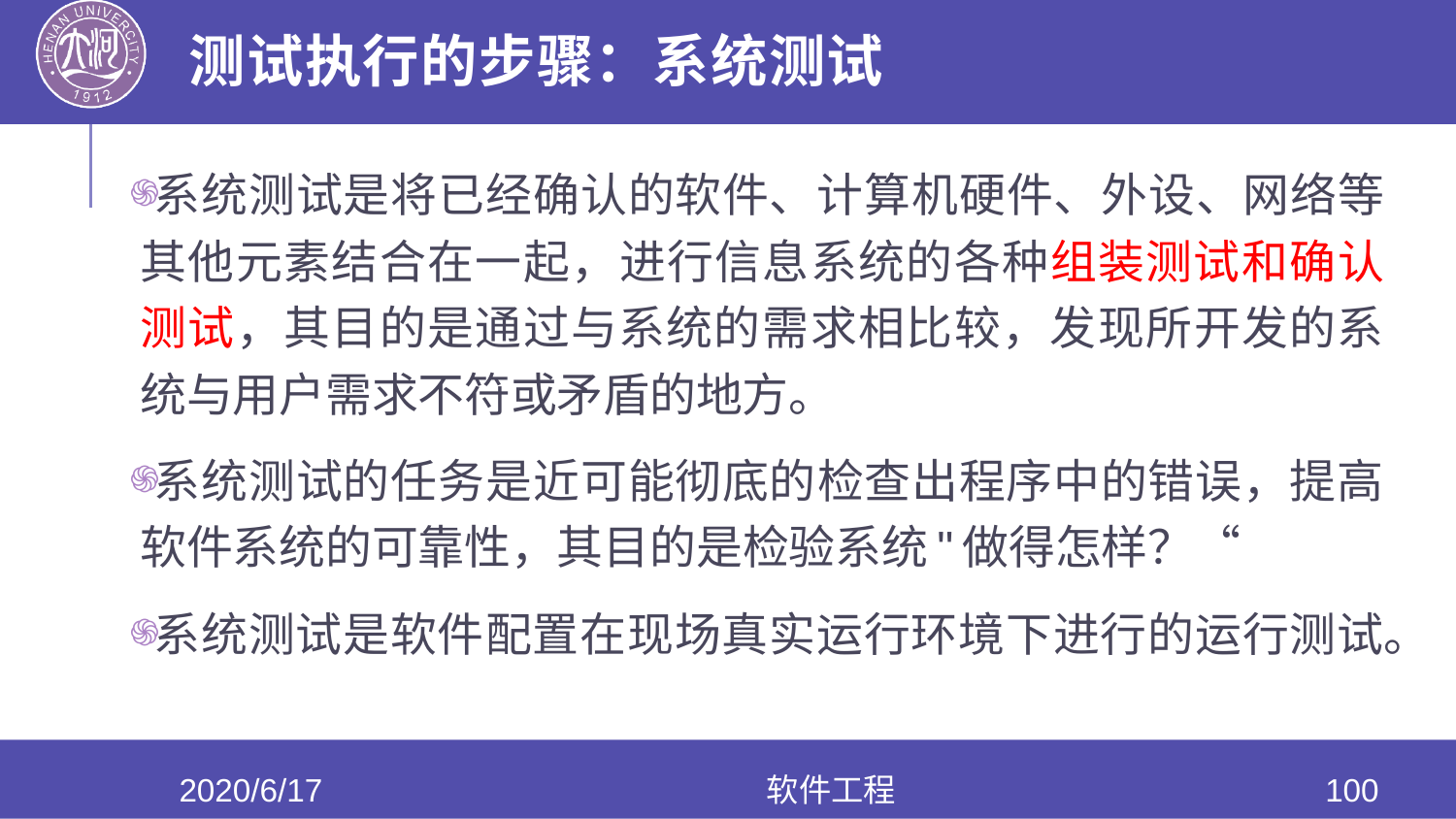

# 测试执行的步骤：系统测试
系统测试是将已经确认的软件、计算机硬件、外设、网络等其他元素结合在一起，进行信息系统的各种组装测试和确认测试，其目的是通过与系统的需求相比较，发现所开发的系统与用户需求不符或矛盾的地方。
系统测试的任务是近可能彻底的检查出程序中的错误，提高软件系统的可靠性，其目的是检验系统"做得怎样？“
系统测试是软件配置在现场真实运行环境下进行的运行测试。
2020/6/17
软件工程
100